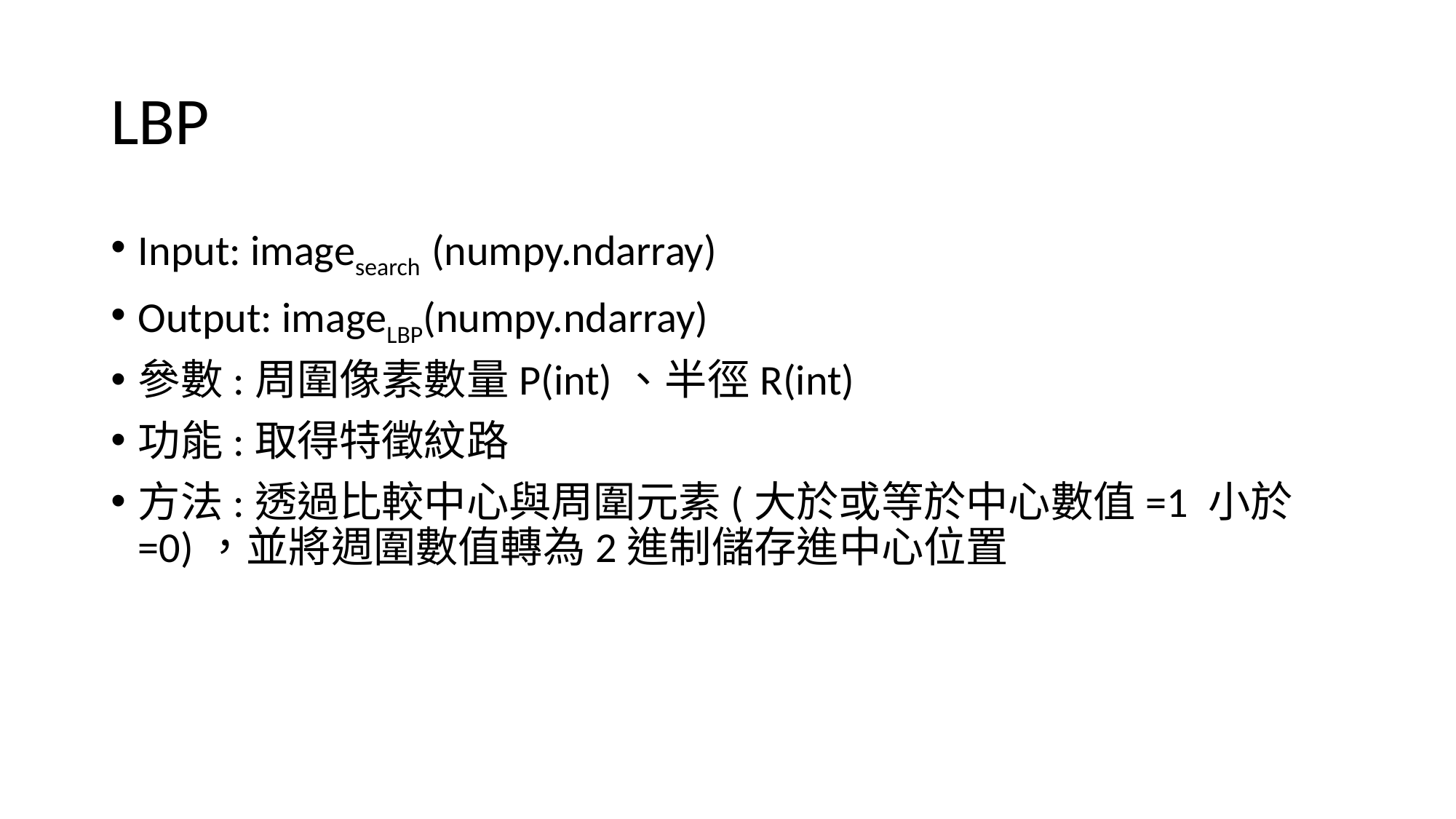

# LBP
Input: imagesearch  (numpy.ndarray)
Output: imageLBP(numpy.ndarray)
參數:周圍像素數量P(int)、半徑R(int)
功能:取得特徵紋路
方法:透過比較中心與周圍元素(大於或等於中心數值=1 小於=0)，並將週圍數值轉為2進制儲存進中心位置